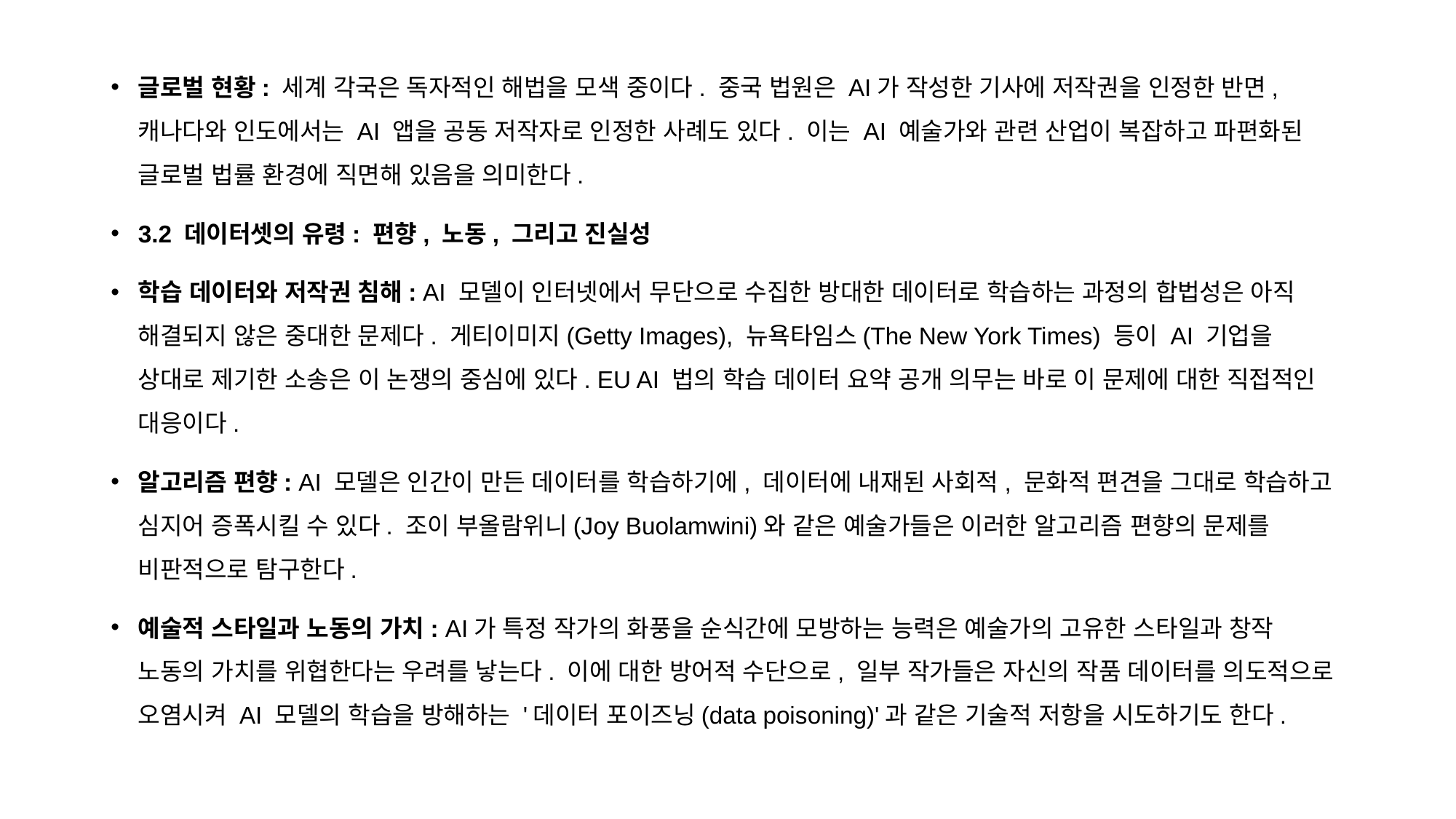

글로벌 현황: 세계 각국은 독자적인 해법을 모색 중이다. 중국 법원은 AI가 작성한 기사에 저작권을 인정한 반면, 캐나다와 인도에서는 AI 앱을 공동 저작자로 인정한 사례도 있다. 이는 AI 예술가와 관련 산업이 복잡하고 파편화된 글로벌 법률 환경에 직면해 있음을 의미한다.
3.2 데이터셋의 유령: 편향, 노동, 그리고 진실성
학습 데이터와 저작권 침해: AI 모델이 인터넷에서 무단으로 수집한 방대한 데이터로 학습하는 과정의 합법성은 아직 해결되지 않은 중대한 문제다. 게티이미지(Getty Images), 뉴욕타임스(The New York Times) 등이 AI 기업을 상대로 제기한 소송은 이 논쟁의 중심에 있다. EU AI 법의 학습 데이터 요약 공개 의무는 바로 이 문제에 대한 직접적인 대응이다.
알고리즘 편향: AI 모델은 인간이 만든 데이터를 학습하기에, 데이터에 내재된 사회적, 문화적 편견을 그대로 학습하고 심지어 증폭시킬 수 있다. 조이 부올람위니(Joy Buolamwini)와 같은 예술가들은 이러한 알고리즘 편향의 문제를 비판적으로 탐구한다.
예술적 스타일과 노동의 가치: AI가 특정 작가의 화풍을 순식간에 모방하는 능력은 예술가의 고유한 스타일과 창작 노동의 가치를 위협한다는 우려를 낳는다. 이에 대한 방어적 수단으로, 일부 작가들은 자신의 작품 데이터를 의도적으로 오염시켜 AI 모델의 학습을 방해하는 '데이터 포이즈닝(data poisoning)'과 같은 기술적 저항을 시도하기도 한다.